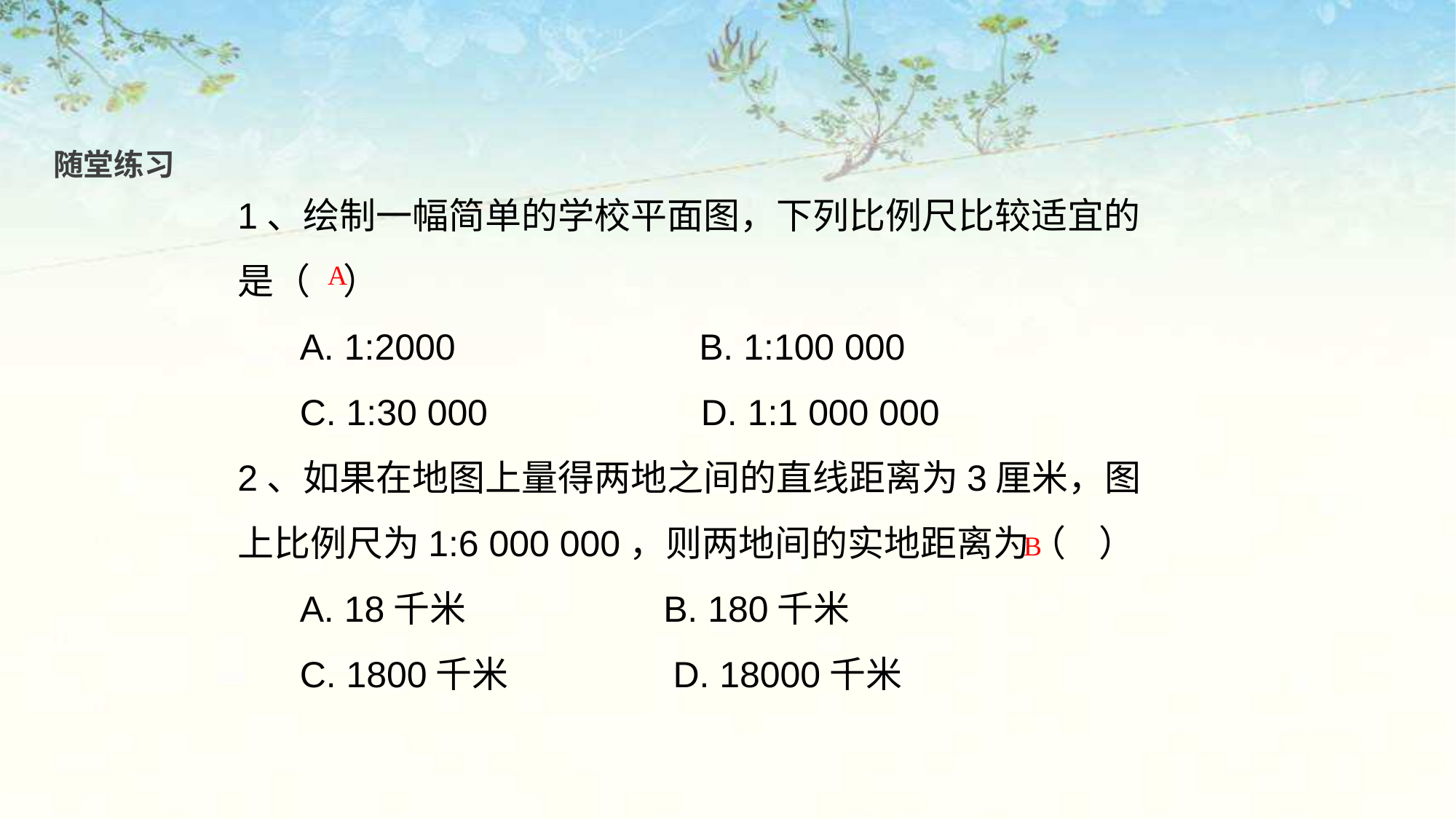

随堂练习
1、绘制一幅简单的学校平面图，下列比例尺比较适宜的是（    ）
    A. 1:2000                        B. 1:100 000
    C. 1:30 000                     D. 1:1 000 000
2、如果在地图上量得两地之间的直线距离为3厘米，图上比例尺为1:6 000 000，则两地间的实地距离为（    ）
    A. 18千米                       B. 180千米
    C. 1800千米                   D. 18000千米
A
B